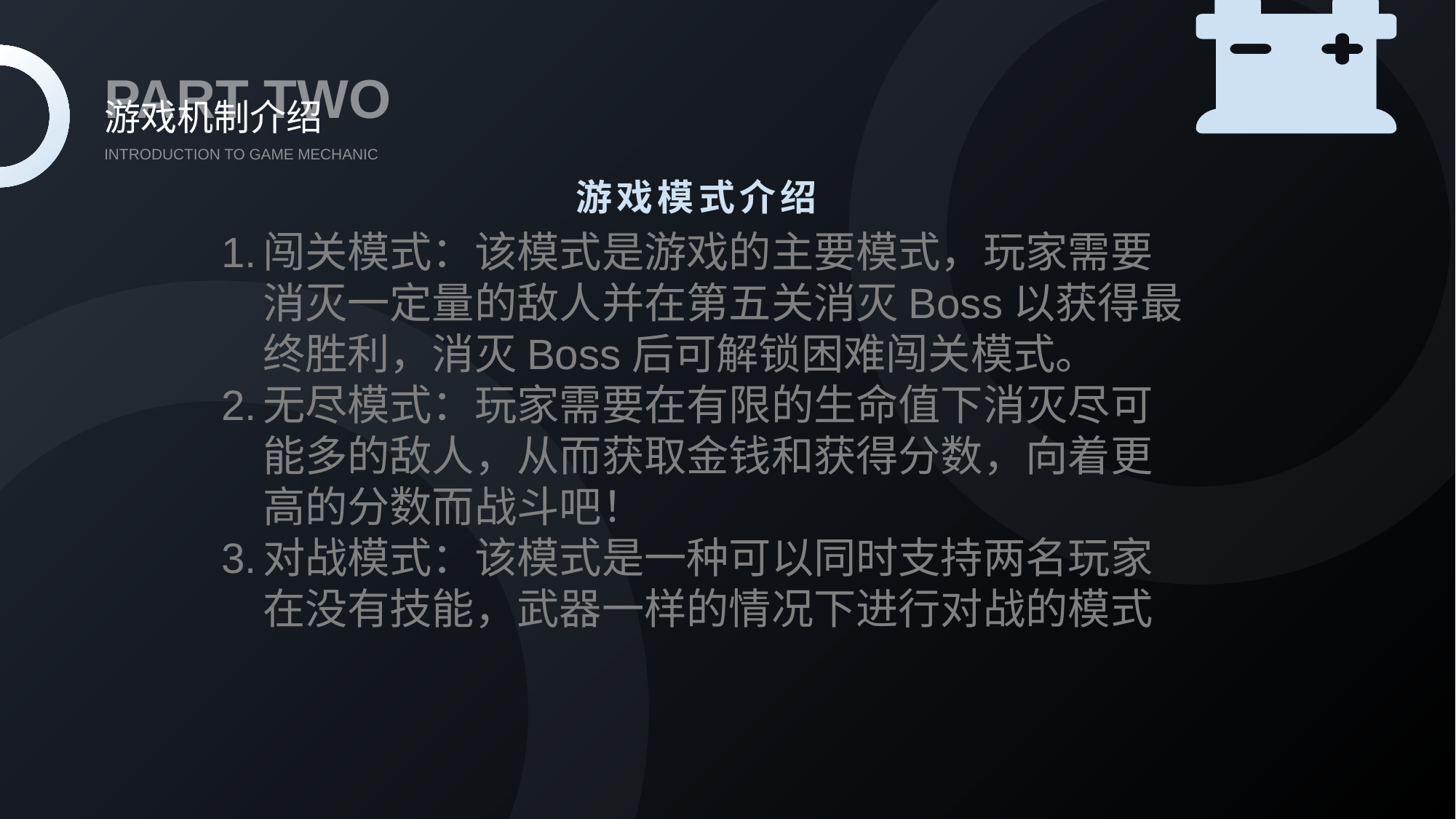

PART TWO
游戏机制介绍
Introduction to game mechanic
游戏模式介绍
闯关模式：该模式是游戏的主要模式，玩家需要消灭一定量的敌人并在第五关消灭Boss以获得最终胜利，消灭Boss后可解锁困难闯关模式。
无尽模式：玩家需要在有限的生命值下消灭尽可能多的敌人，从而获取金钱和获得分数，向着更高的分数而战斗吧！
对战模式：该模式是一种可以同时支持两名玩家在没有技能，武器一样的情况下进行对战的模式